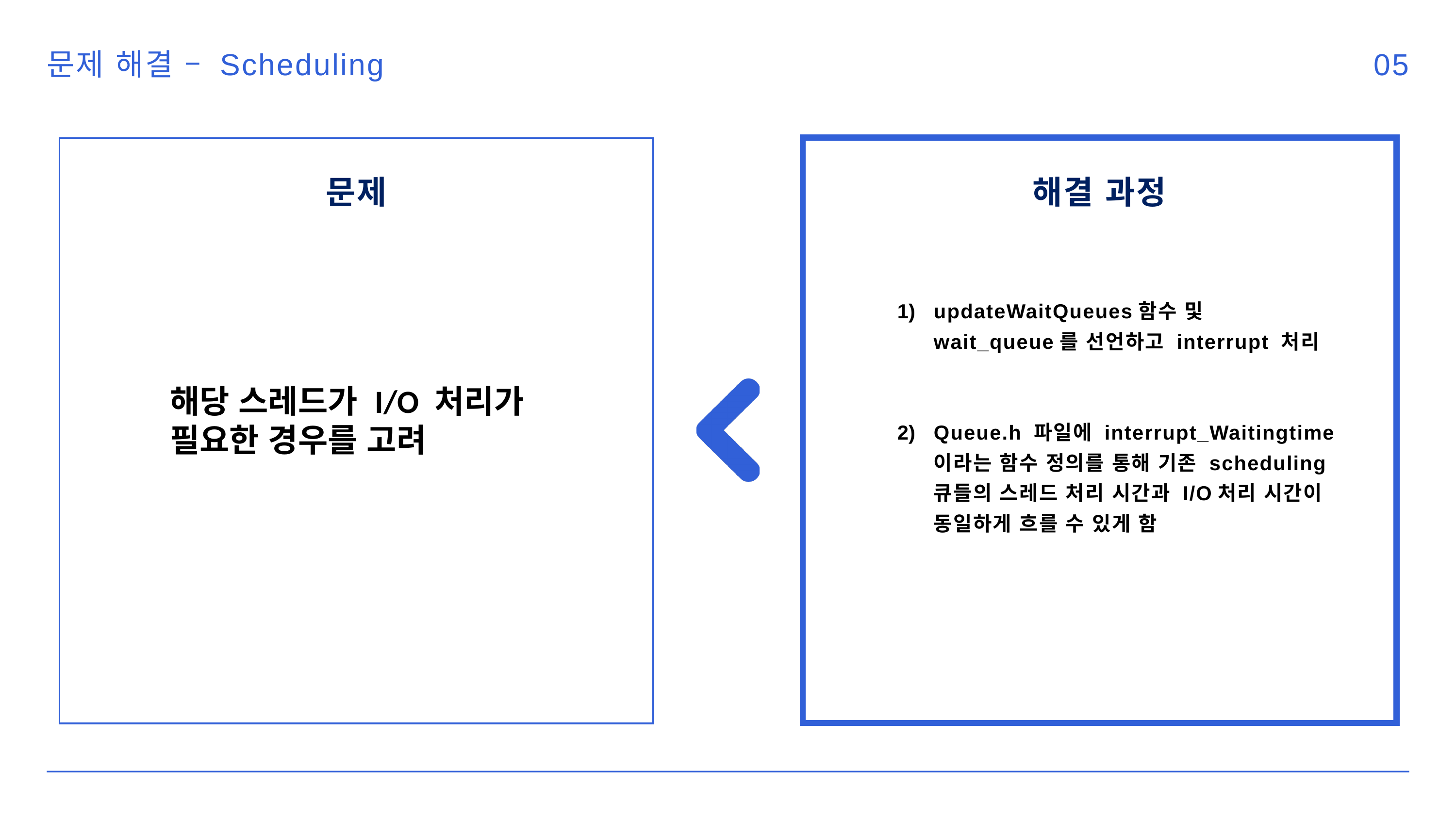

문제 해결 – Scheduling
05

문제
해결 과정
updateWaitQueues함수 및                  wait_queue를 선언하고 interrupt 처리

Queue.h 파일에 interrupt_Waitingtime이라는 함수 정의를 통해 기존 scheduling큐들의 스레드 처리 시간과 I/O처리 시간이 동일하게 흐를 수 있게 함

해당 스레드가 I/O 처리가 필요한 경우를 고려